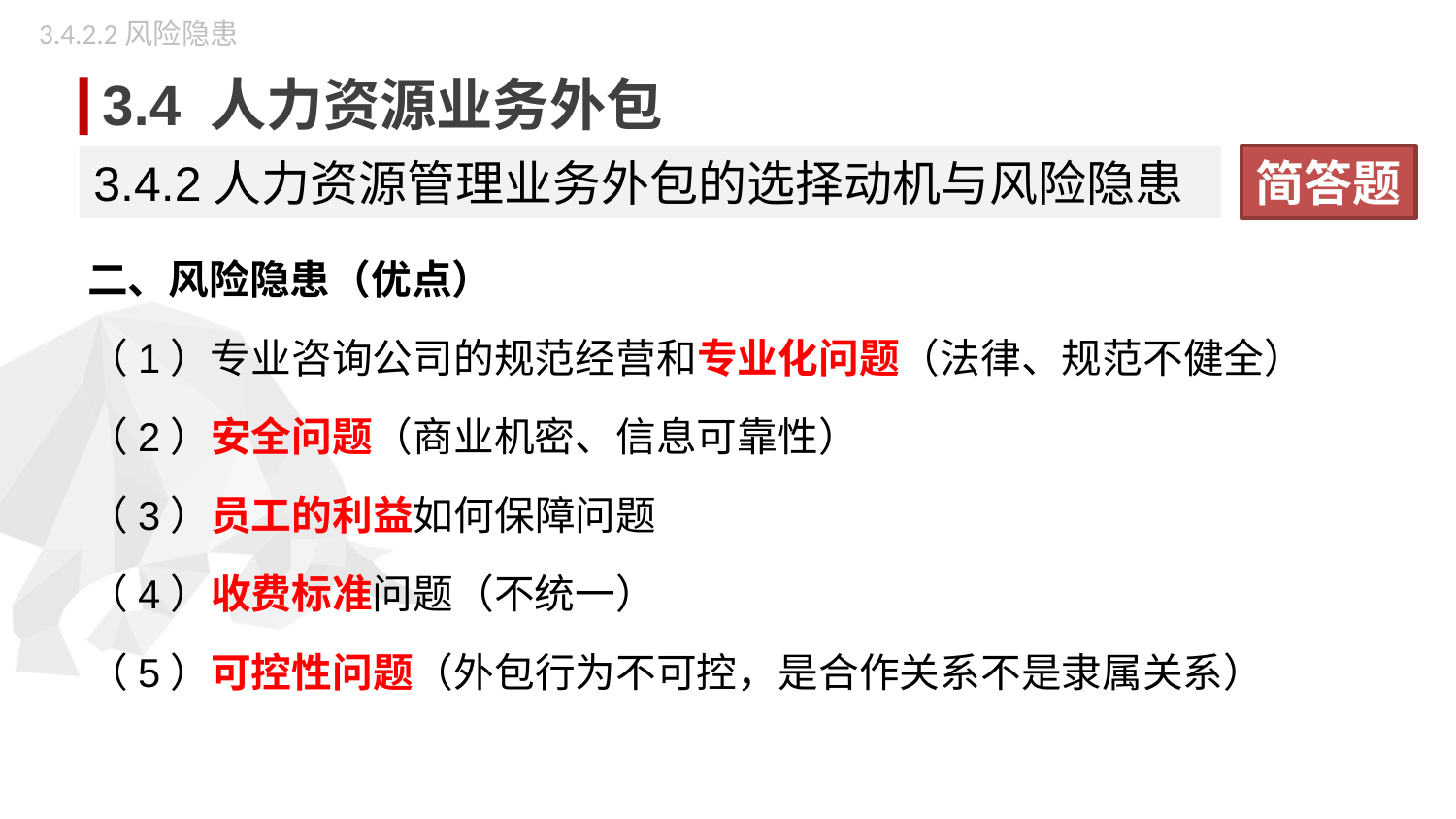

3.4.2.2风险隐患

3.4 人力资源业务外包
3.4.2人力资源管理业务外包的选择动机与风险隐患
简答题
二、风险隐患（优点）
（1）专业咨询公司的规范经营和专业化问题（法律、规范不健全）
（2）安全问题（商业机密、信息可靠性）
（3）员工的利益如何保障问题
（4）收费标准问题（不统一）
（5）可控性问题（外包行为不可控，是合作关系不是隶属关系）